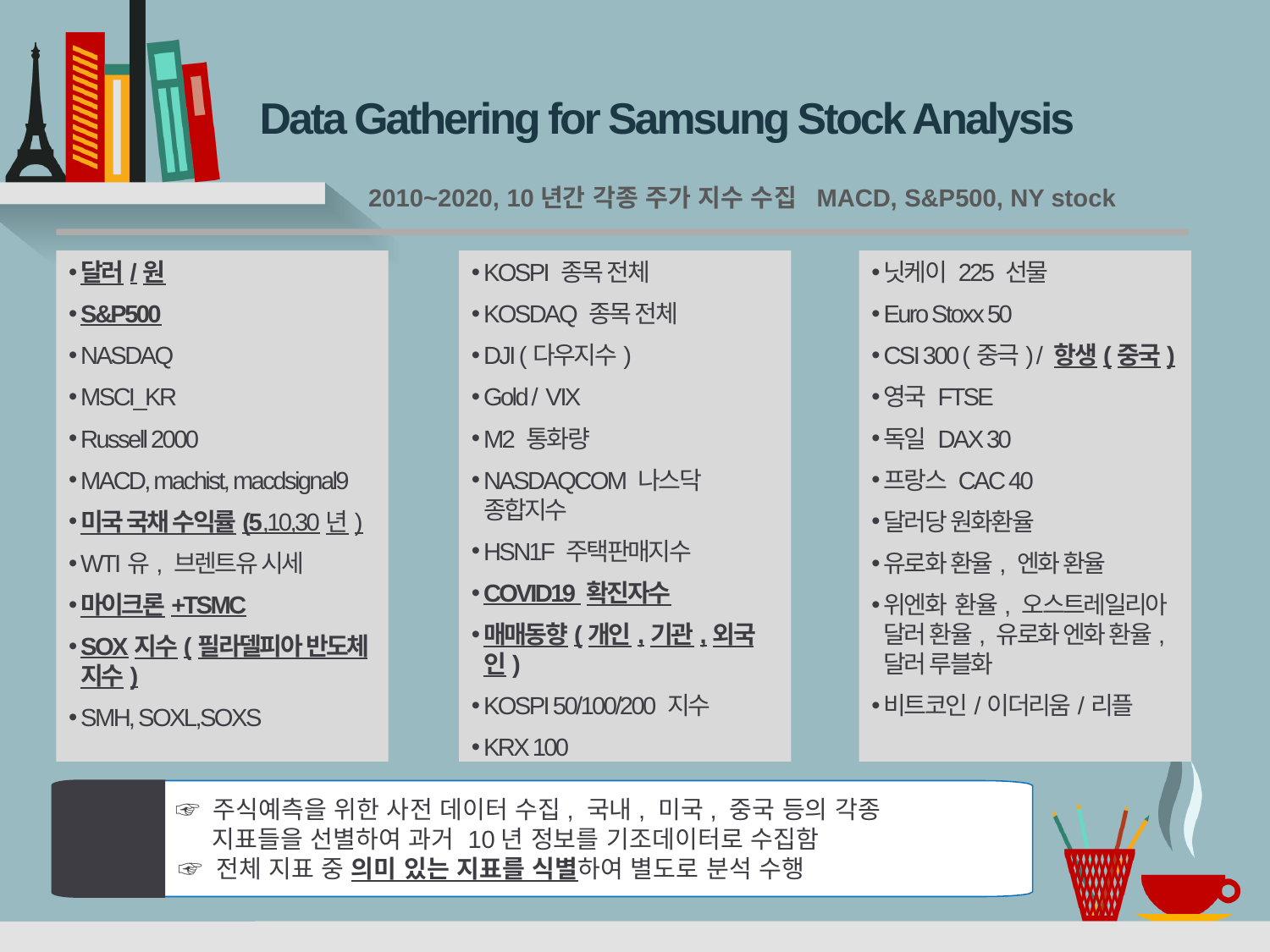

# Data Gathering for Samsung Stock Analysis
2010~2020, 10년간 각종 주가 지수 수집  MACD, S&P500, NY stock

달러/원
S&P500
NASDAQ
MSCI_KR
Russell 2000
MACD, machist, macdsignal9
미국 국채 수익률(5,10,30년)
WTI유, 브렌트유 시세
마이크론+TSMC
SOX지수(필라델피아 반도체 지수)
SMH, SOXL,SOXS
KOSPI 종목 전체
KOSDAQ 종목 전체
DJI (다우지수)
Gold /  VIX
M2 통화량
NASDAQCOM 나스닥 종합지수
HSN1F 주택판매지수
COVID19 확진자수
매매동향(개인,기관,외국인)
KOSPI 50/100/200 지수
KRX 100

닛케이 225 선물
Euro Stoxx 50
CSI 300 (중극) / 항생(중국)
영국 FTSE
독일 DAX 30
프랑스 CAC 40
달러당 원화환율
유로화 환율, 엔화 환율
위엔화  환율, 오스트레일리아 달러 환율, 유로화 엔화 환율, 달러 루블화
비트코인/이더리움/리플
  ☞ 주식예측을 위한 사전 데이터 수집, 국내, 미국, 중국 등의 각종
      지표들을 선별하여 과거 10년 정보를 기조데이터로 수집함
  ☞ 전체 지표 중 의미 있는 지표를 식별하여 별도로 분석 수행
데이터
수집